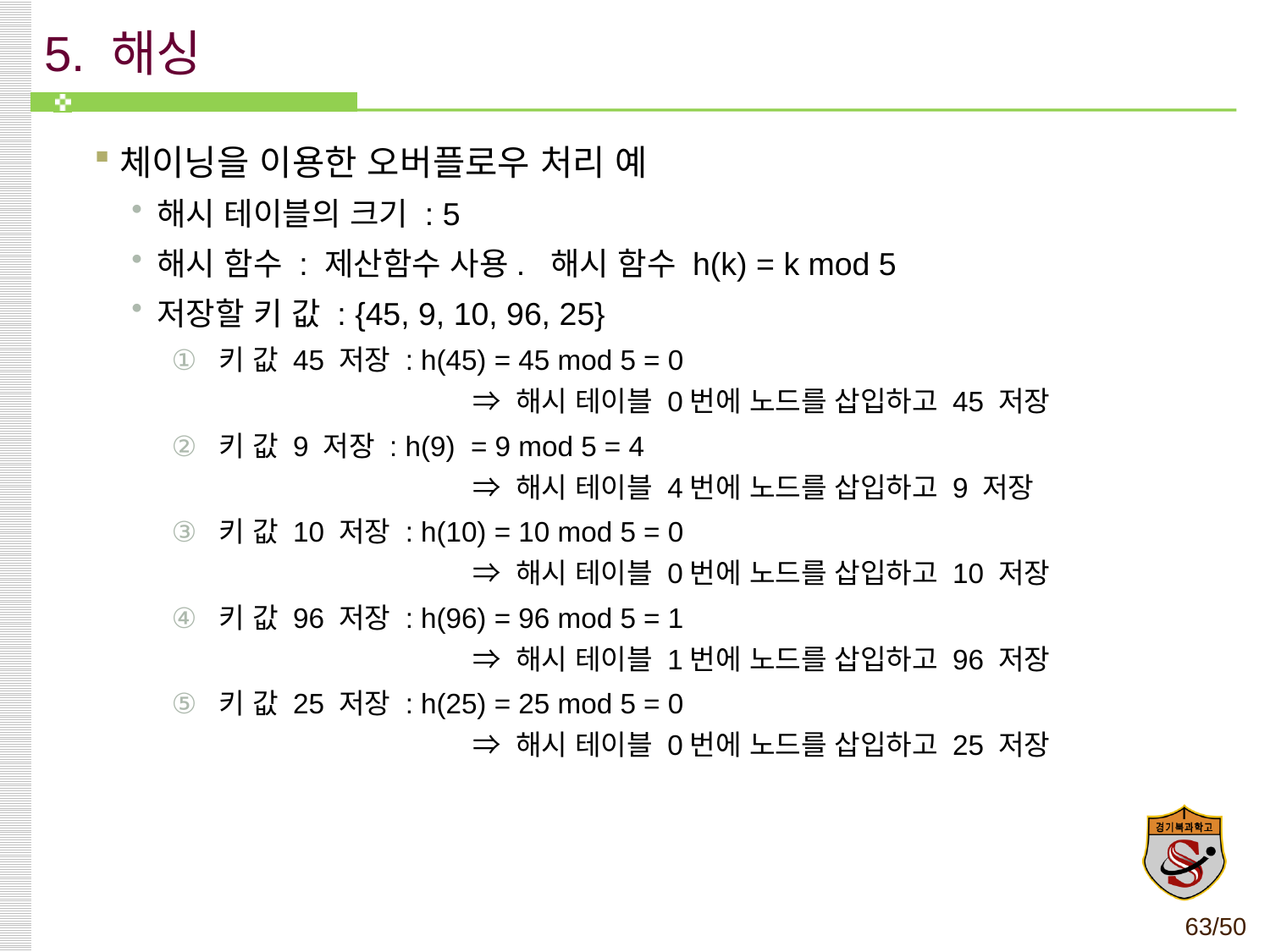

# 5. 해싱
체이닝을 이용한 오버플로우 처리 예
해시 테이블의 크기 : 5
해시 함수 : 제산함수 사용.  해시 함수 h(k) = k mod 5
저장할 키 값 : {45, 9, 10, 96, 25}
키 값 45 저장 : h(45) = 45 mod 5 = 0
			⇒ 해시 테이블 0번에 노드를 삽입하고 45 저장
키 값 9 저장 : h(9)  = 9 mod 5 = 4
			⇒ 해시 테이블 4번에 노드를 삽입하고 9 저장
키 값 10 저장 : h(10) = 10 mod 5 = 0
			⇒ 해시 테이블 0번에 노드를 삽입하고 10 저장
키 값 96 저장 : h(96) = 96 mod 5 = 1
			⇒ 해시 테이블 1번에 노드를 삽입하고 96 저장
키 값 25 저장 : h(25) = 25 mod 5 = 0
			⇒ 해시 테이블 0번에 노드를 삽입하고 25 저장